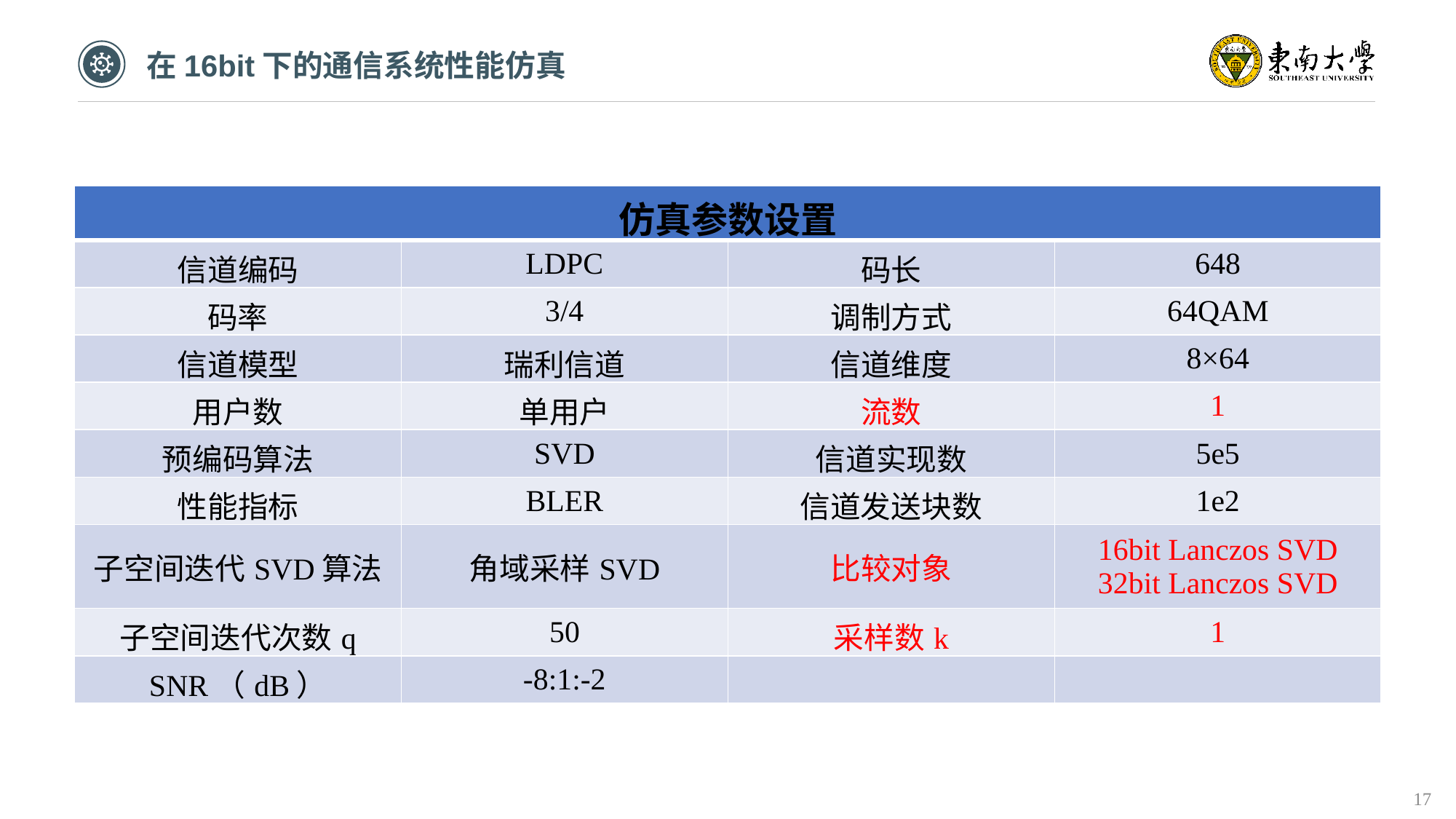

在16bit下的通信系统性能仿真
| 仿真参数设置 |  |  |  |
| --- | --- | --- | --- |
| 信道编码 | LDPC | 码长 | 648 |
| 码率 | 3/4 | 调制方式 | 64QAM |
| 信道模型 | 瑞利信道 | 信道维度 | 8×64 |
| 用户数 | 单用户 | 流数 | 1 |
| 预编码算法 | SVD | 信道实现数 | 5e5 |
| 性能指标 | BLER | 信道发送块数 | 1e2 |
| 子空间迭代SVD算法 | 角域采样SVD | 比较对象 | 16bit Lanczos SVD 32bit Lanczos SVD |
| 子空间迭代次数q | 50 | 采样数k | 1 |
| SNR（dB） | -8:1:-2 |  |  |